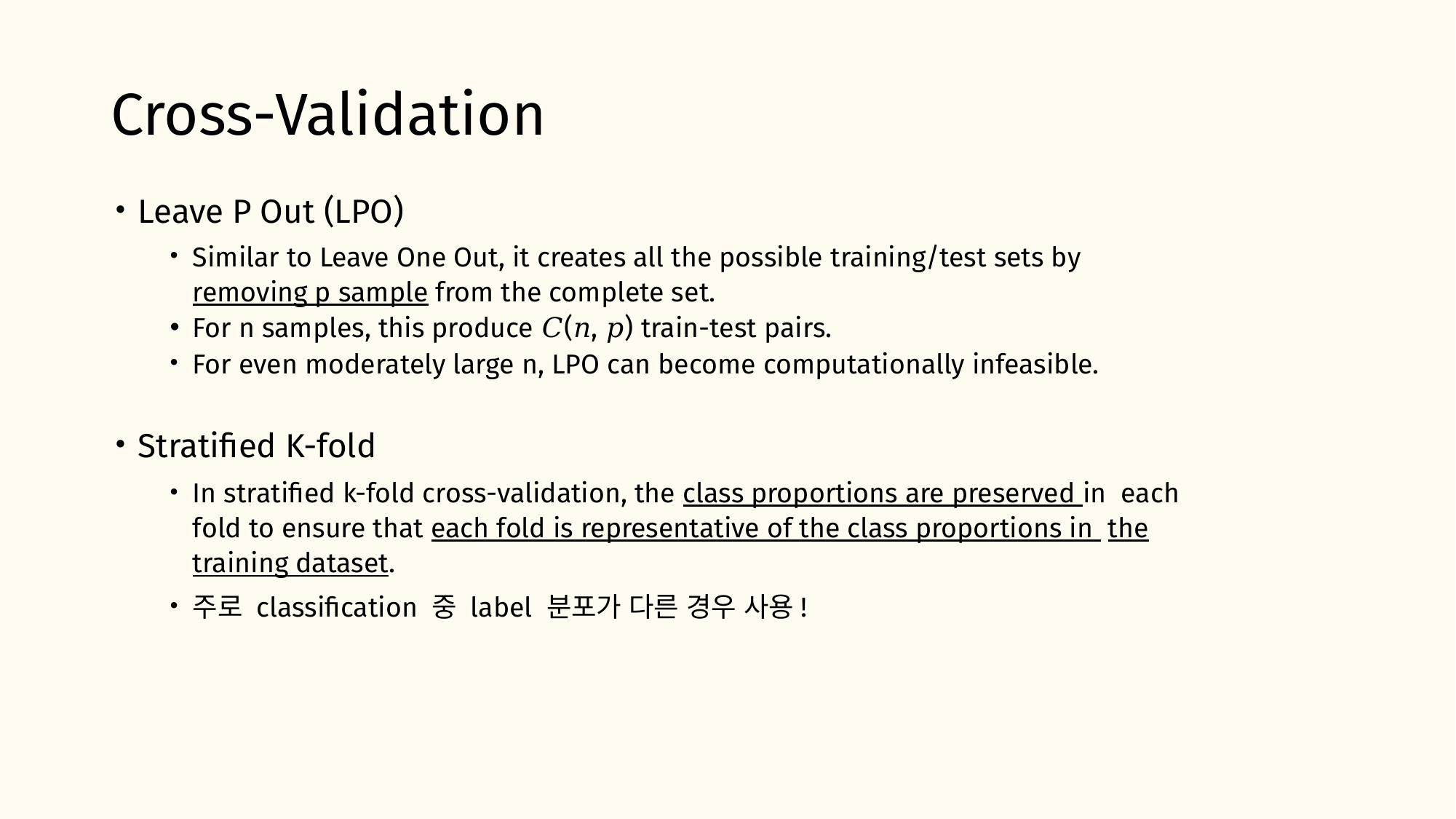

# Cross-Validation
Leave P Out (LPO)
Similar to Leave One Out, it creates all the possible training/test sets by  removing p sample from the complete set.
For n samples, this produce 𝐶(𝑛, 𝑝) train-test pairs.
For even moderately large n, LPO can become computationally infeasible.

Stratified K-fold
In stratified k-fold cross-validation, the class proportions are preserved in  each fold to ensure that each fold is representative of the class proportions in  the training dataset.
주로 classification 중 label 분포가 다른 경우 사용!